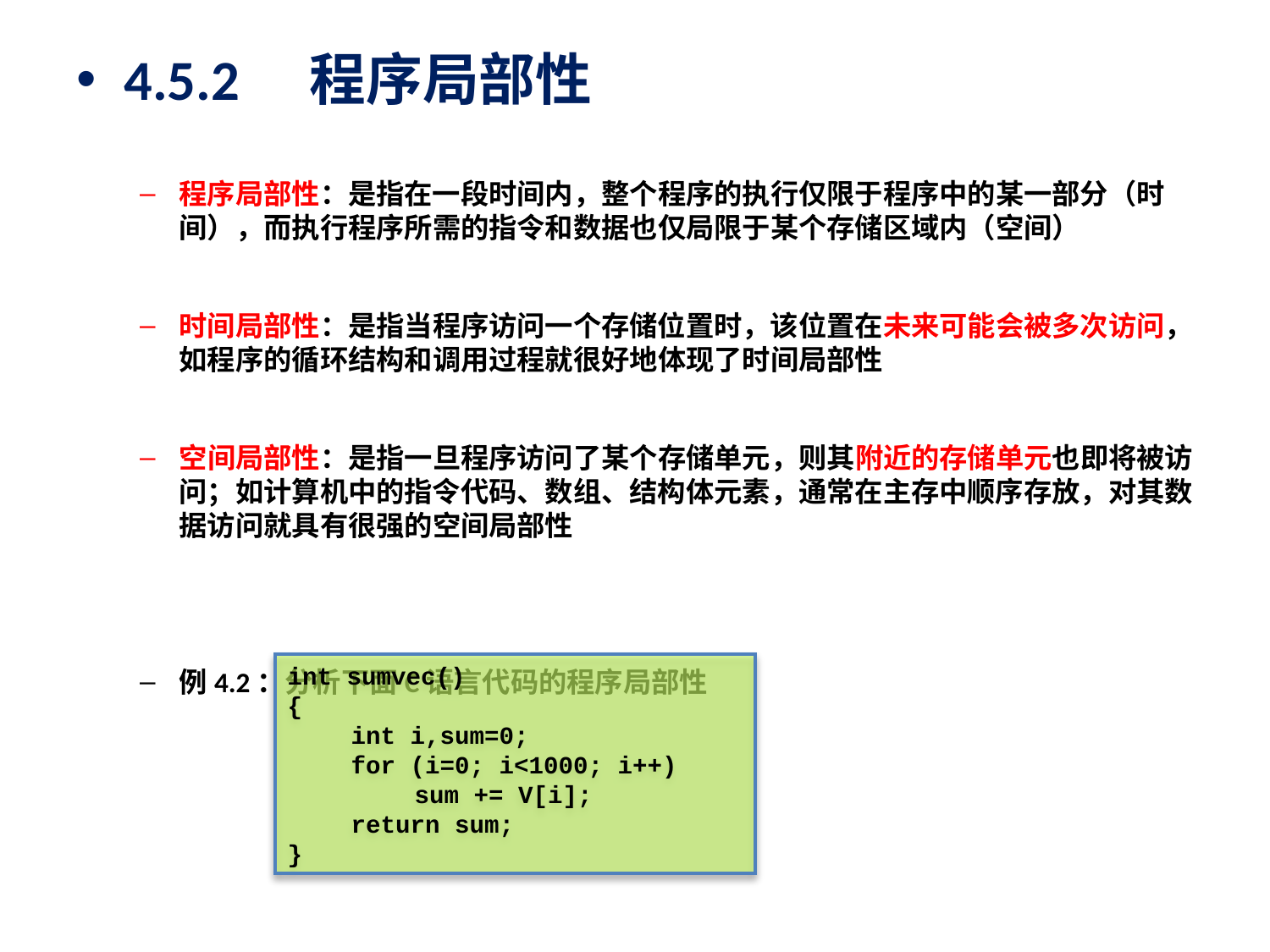

4.5.2　程序局部性

程序局部性：是指在一段时间内，整个程序的执行仅限于程序中的某一部分（时间），而执行程序所需的指令和数据也仅局限于某个存储区域内（空间）

时间局部性：是指当程序访问一个存储位置时，该位置在未来可能会被多次访问，如程序的循环结构和调用过程就很好地体现了时间局部性

空间局部性：是指一旦程序访问了某个存储单元，则其附近的存储单元也即将被访问；如计算机中的指令代码、数组、结构体元素，通常在主存中顺序存放，对其数据访问就具有很强的空间局部性

例4.2：分析下面C语言代码的程序局部性

int sumvec()
{
	int i,sum=0;
	for (i=0; i<1000; i++)
		sum += V[i];
	return sum;
}